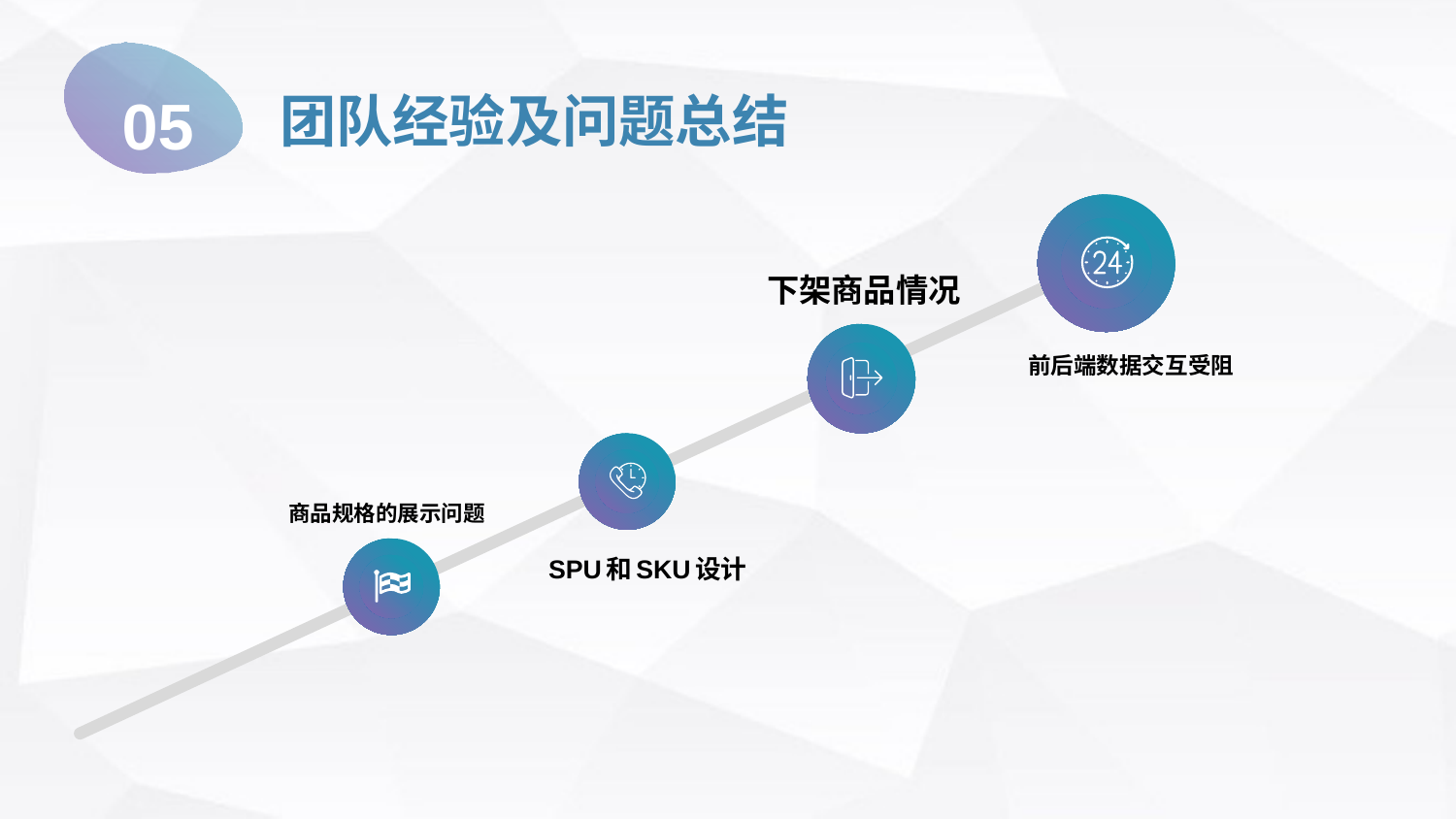

团队经验及问题总结
05

SPU和SKU设计
下架商品情况

前后端数据交互受阻

商品规格的展示问题